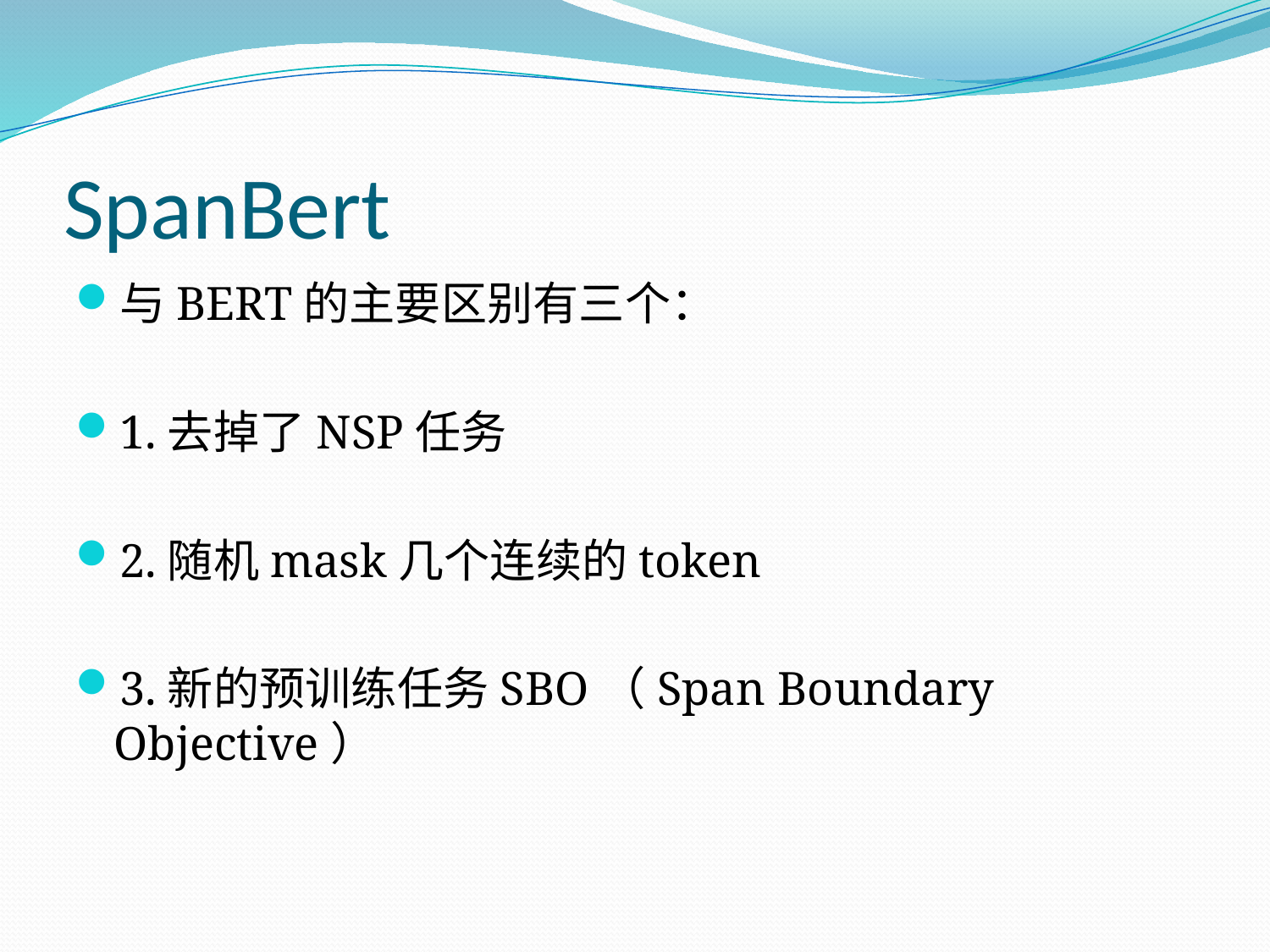

# SpanBert
与BERT的主要区别有三个：

1.去掉了NSP任务

2.随机mask几个连续的token

3.新的预训练任务SBO（Span Boundary Objective）